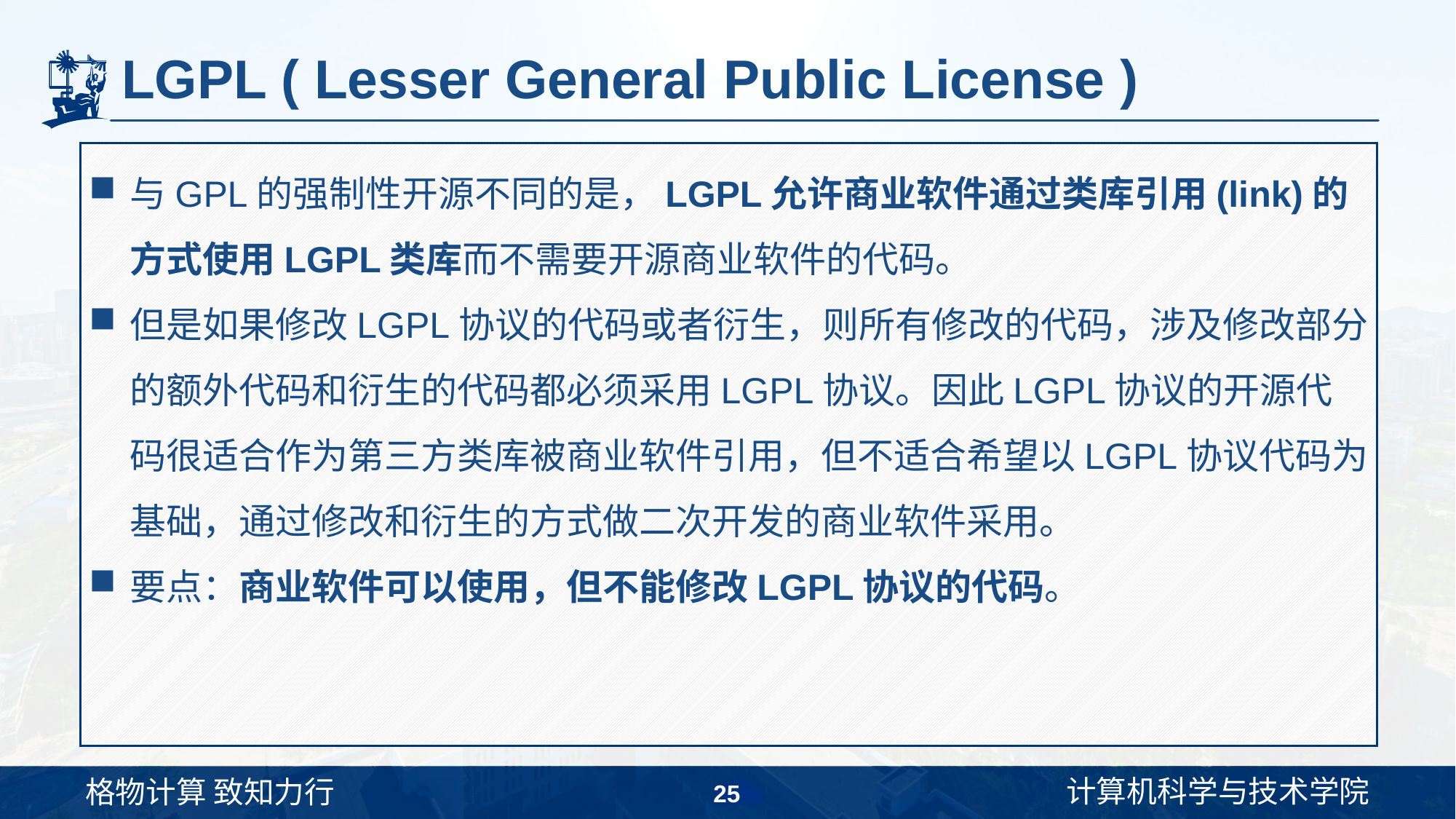

# LGPL ( Lesser General Public License )
与GPL的强制性开源不同的是，LGPL允许商业软件通过类库引用(link)的方式使用LGPL类库而不需要开源商业软件的代码。
但是如果修改LGPL协议的代码或者衍生，则所有修改的代码，涉及修改部分的额外代码和衍生的代码都必须采用LGPL协议。因此LGPL协议的开源代码很适合作为第三方类库被商业软件引用，但不适合希望以LGPL协议代码为基础，通过修改和衍生的方式做二次开发的商业软件采用。
要点：商业软件可以使用，但不能修改LGPL协议的代码。
25